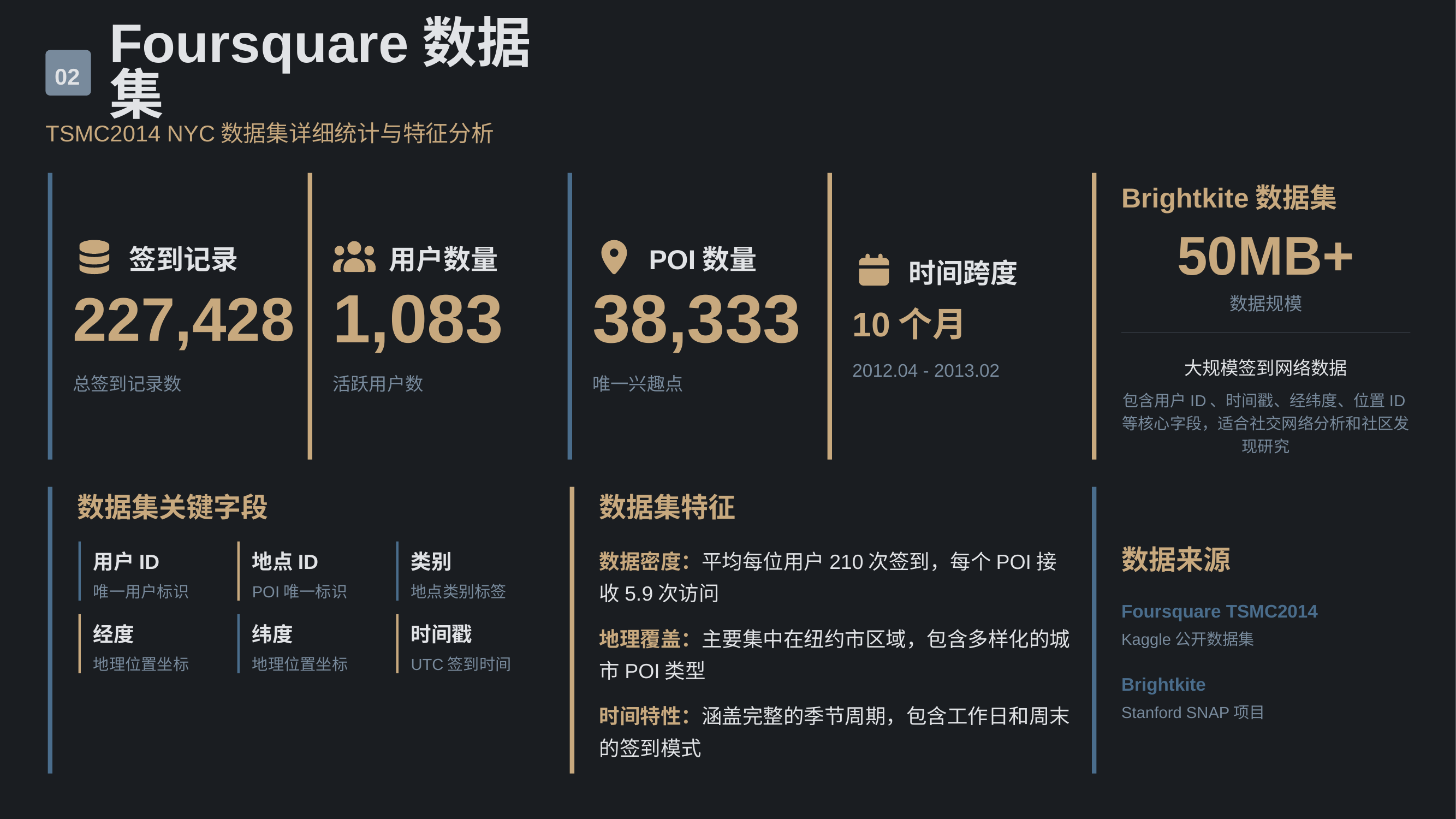

Foursquare数据集

02
TSMC2014 NYC数据集详细统计与特征分析

Brightkite数据集
50MB+
签到记录
用户数量
POI数量

时间跨度

数据规模
227,428
1,083
38,333
10个月

大规模签到网络数据
2012.04 - 2013.02
总签到记录数
活跃用户数
唯一兴趣点
包含用户ID、时间戳、经纬度、位置ID等核心字段，适合社交网络分析和社区发现研究

数据集关键字段

数据集特征

数据来源

用户ID

地点ID

类别
数据密度：平均每位用户210次签到，每个POI接收5.9次访问
唯一用户标识
POI唯一标识
地点类别标签
Foursquare TSMC2014

经度

纬度

时间戳
地理覆盖：主要集中在纽约市区域，包含多样化的城市POI类型
Kaggle公开数据集
地理位置坐标
地理位置坐标
UTC签到时间
Brightkite
时间特性：涵盖完整的季节周期，包含工作日和周末的签到模式
Stanford SNAP项目